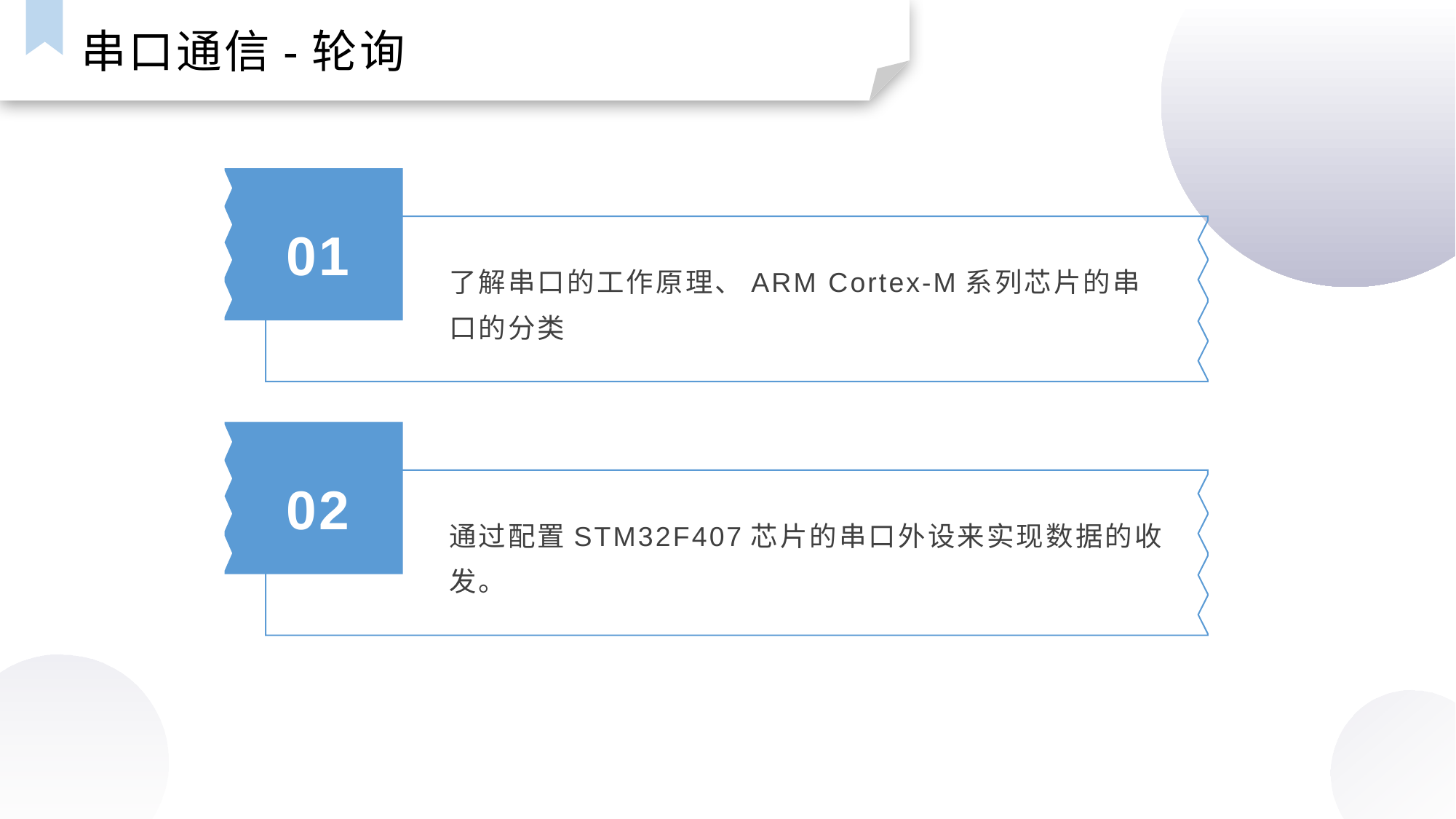

串口通信-轮询

01

了解串口的工作原理、ARM Cortex-M系列芯片的串口的分类

02

通过配置STM32F407芯片的串口外设来实现数据的收发。